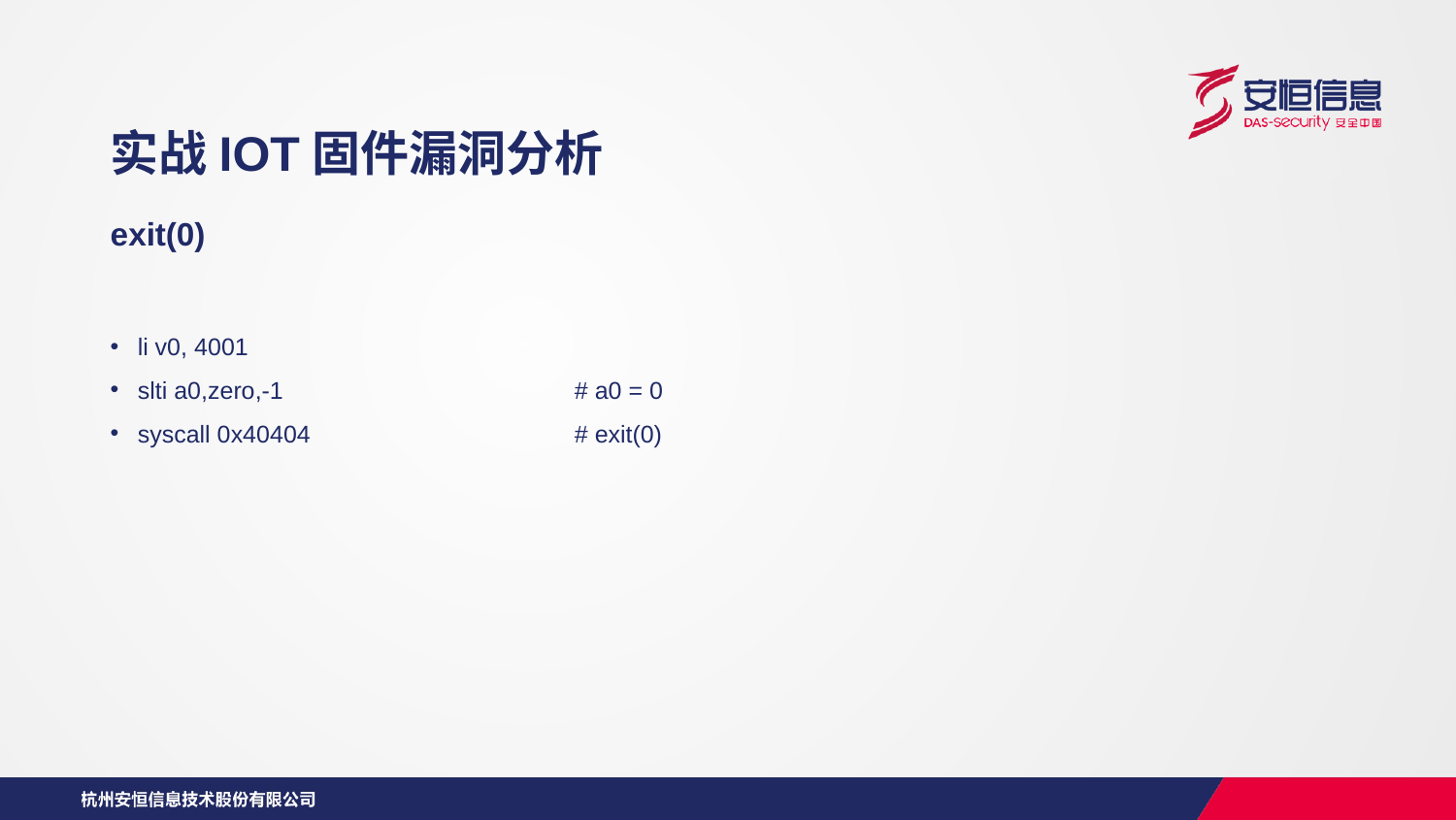

实战IOT固件漏洞分析
exit(0)
li v0, 4001
slti a0,zero,-1		# a0 = 0
syscall 0x40404		# exit(0)